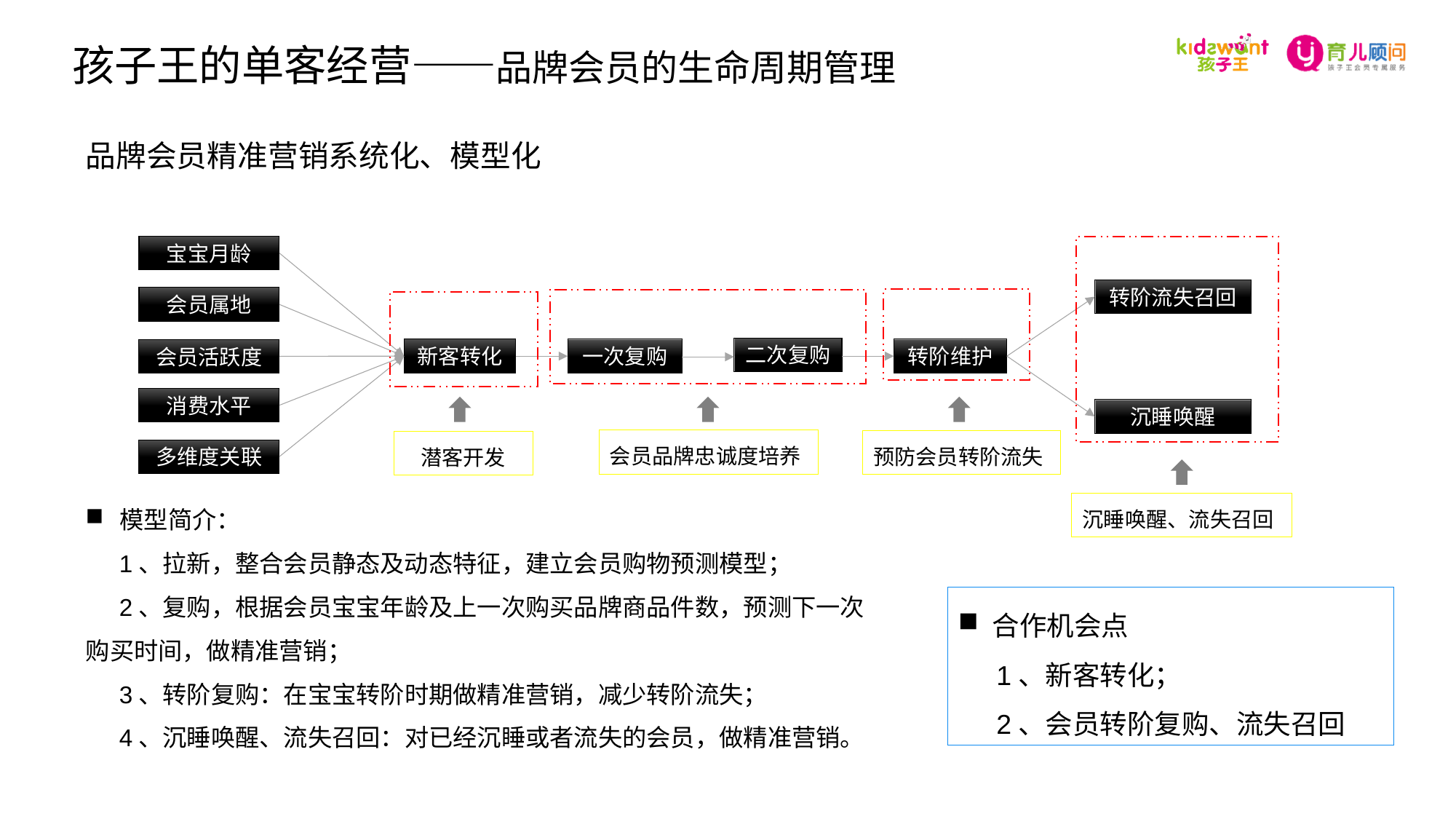

孩子王的单客经营——品牌会员的生命周期管理
品牌会员精准营销系统化、模型化
宝宝月龄
转阶流失召回
会员属地
二次复购
新客转化
一次复购
转阶维护
会员活跃度
消费水平
沉睡唤醒
多维度关联

沉睡唤醒、流失召回

预防会员转阶流失

会员品牌忠诚度培养

潜客开发
模型简介：
     1、拉新，整合会员静态及动态特征，建立会员购物预测模型；
     2、复购，根据会员宝宝年龄及上一次购买品牌商品件数，预测下一次购买时间，做精准营销；
     3、转阶复购：在宝宝转阶时期做精准营销，减少转阶流失；
     4、沉睡唤醒、流失召回：对已经沉睡或者流失的会员，做精准营销。

合作机会点
     1、新客转化；
     2、会员转阶复购、流失召回